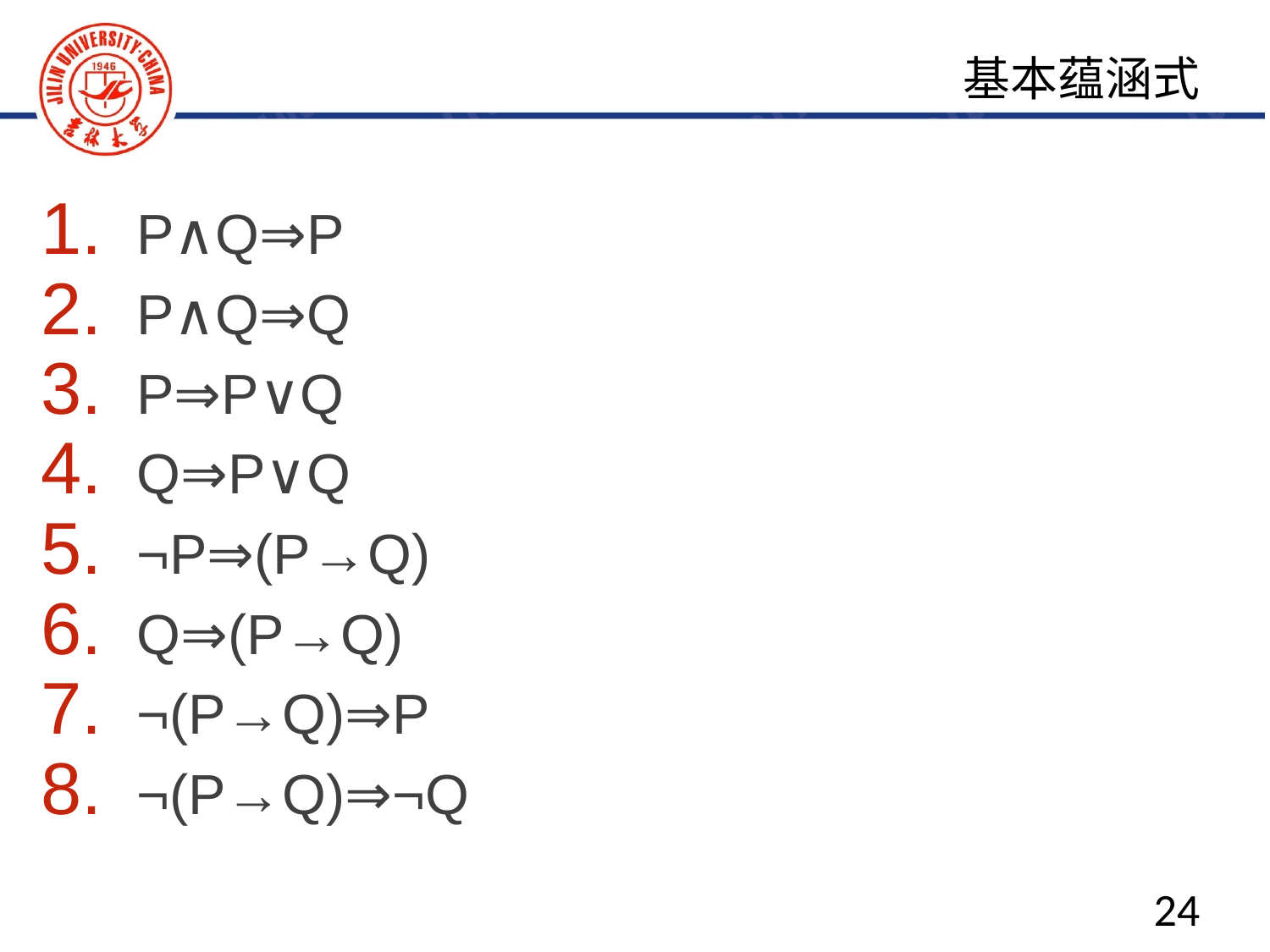

基本蕴涵式
P∧Q⇒P
P∧Q⇒Q
P⇒P∨Q
Q⇒P∨Q
¬P⇒(P→Q)
Q⇒(P→Q)
¬(P→Q)⇒P
¬(P→Q)⇒¬Q
24